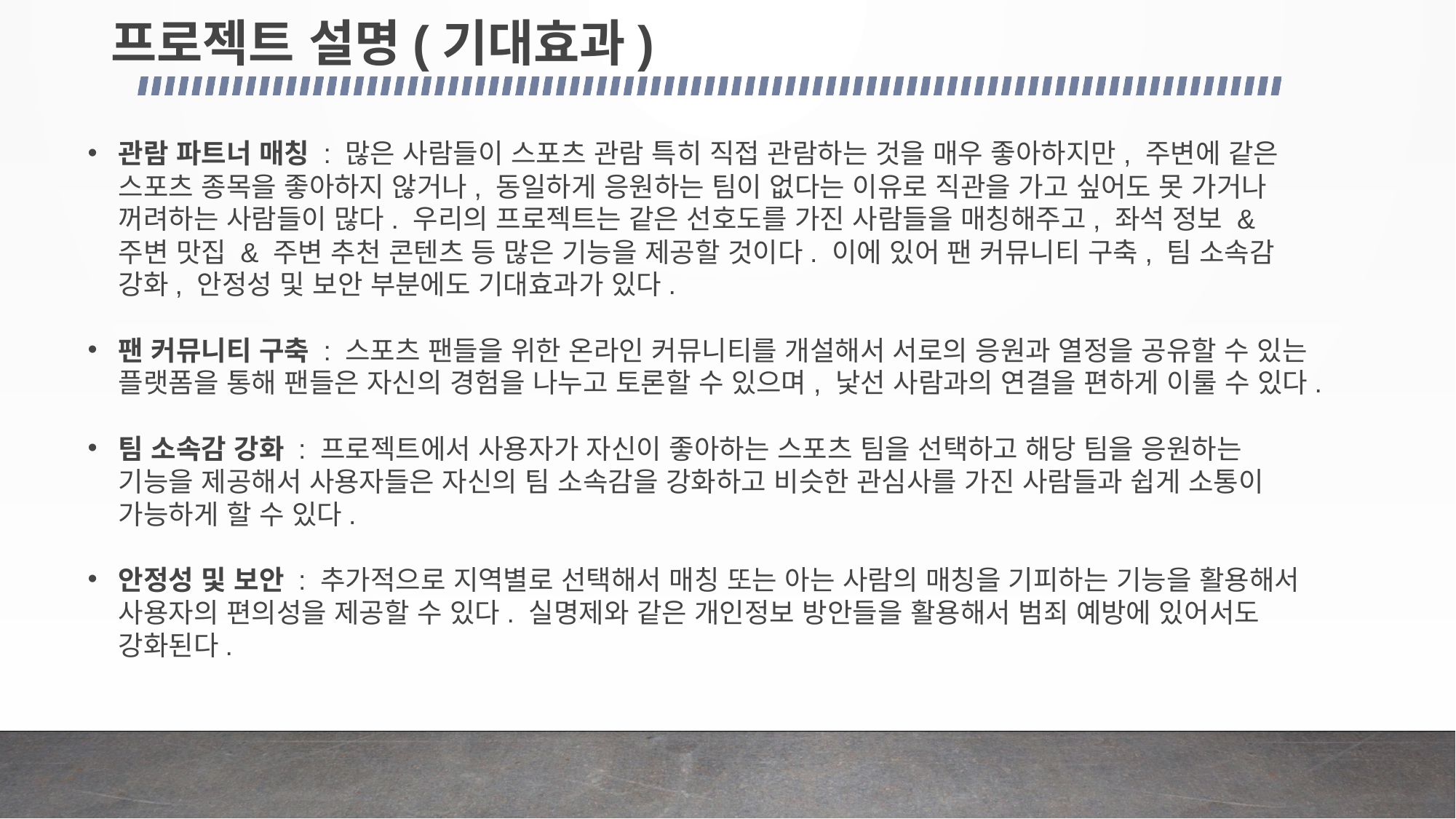

# 프로젝트 설명(기대효과)

관람 파트너 매칭 : 많은 사람들이 스포츠 관람 특히 직접 관람하는 것을 매우 좋아하지만, 주변에 같은 스포츠 종목을 좋아하지 않거나, 동일하게 응원하는 팀이 없다는 이유로 직관을 가고 싶어도 못 가거나 꺼려하는 사람들이 많다. 우리의 프로젝트는 같은 선호도를 가진 사람들을 매칭해주고, 좌석 정보 & 주변 맛집 & 주변 추천 콘텐츠 등 많은 기능을 제공할 것이다. 이에 있어 팬 커뮤니티 구축, 팀 소속감 강화, 안정성 및 보안 부분에도 기대효과가 있다.

팬 커뮤니티 구축 : 스포츠 팬들을 위한 온라인 커뮤니티를 개설해서 서로의 응원과 열정을 공유할 수 있는 플랫폼을 통해 팬들은 자신의 경험을 나누고 토론할 수 있으며, 낯선 사람과의 연결을 편하게 이룰 수 있다.

팀 소속감 강화 : 프로젝트에서 사용자가 자신이 좋아하는 스포츠 팀을 선택하고 해당 팀을 응원하는 기능을 제공해서 사용자들은 자신의 팀 소속감을 강화하고 비슷한 관심사를 가진 사람들과 쉽게 소통이 가능하게 할 수 있다.

안정성 및 보안 : 추가적으로 지역별로 선택해서 매칭 또는 아는 사람의 매칭을 기피하는 기능을 활용해서 사용자의 편의성을 제공할 수 있다. 실명제와 같은 개인정보 방안들을 활용해서 범죄 예방에 있어서도 강화된다.